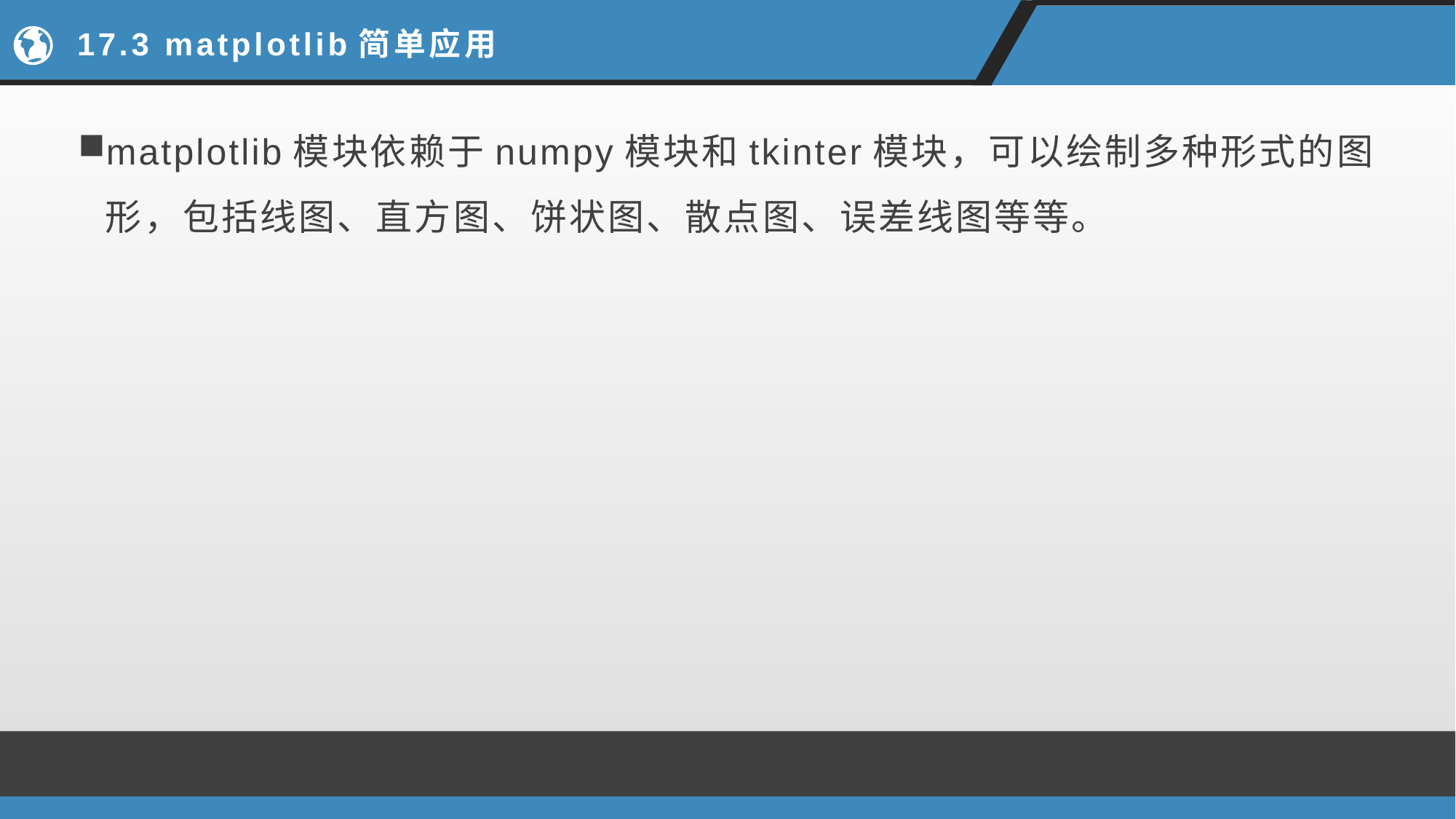

# 17.3 matplotlib简单应用

matplotlib模块依赖于numpy模块和tkinter模块，可以绘制多种形式的图形，包括线图、直方图、饼状图、散点图、误差线图等等。